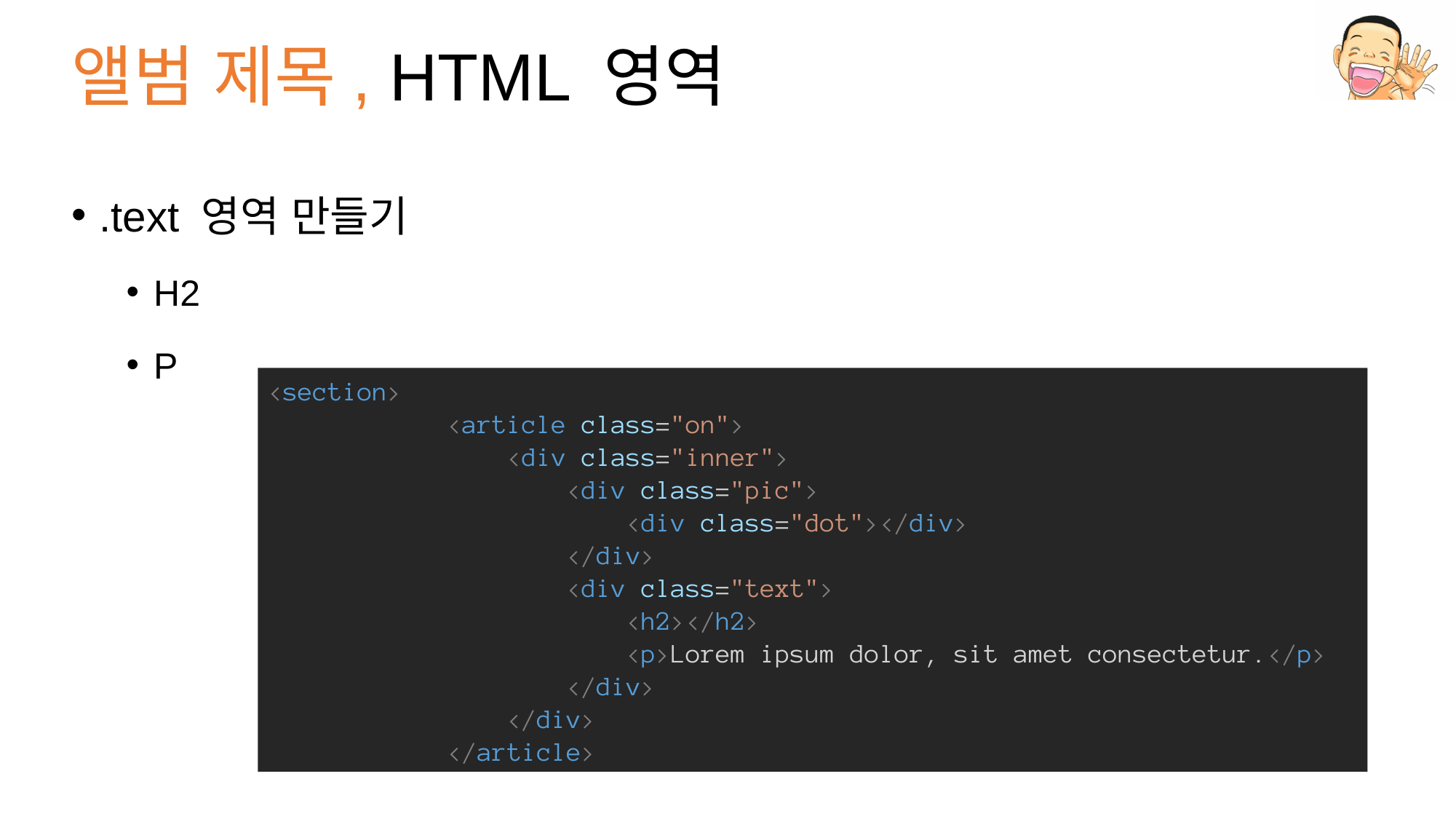

# 앨범 제목, HTML 영역
.text 영역 만들기
H2
P
<section>
            <article class="on">
                <div class="inner">
                    <div class="pic">
                        <div class="dot"></div>
                    </div>
                    <div class="text">
                        <h2></h2>
                        <p>Lorem ipsum dolor, sit amet consectetur.</p>
                    </div>
                </div>
            </article>